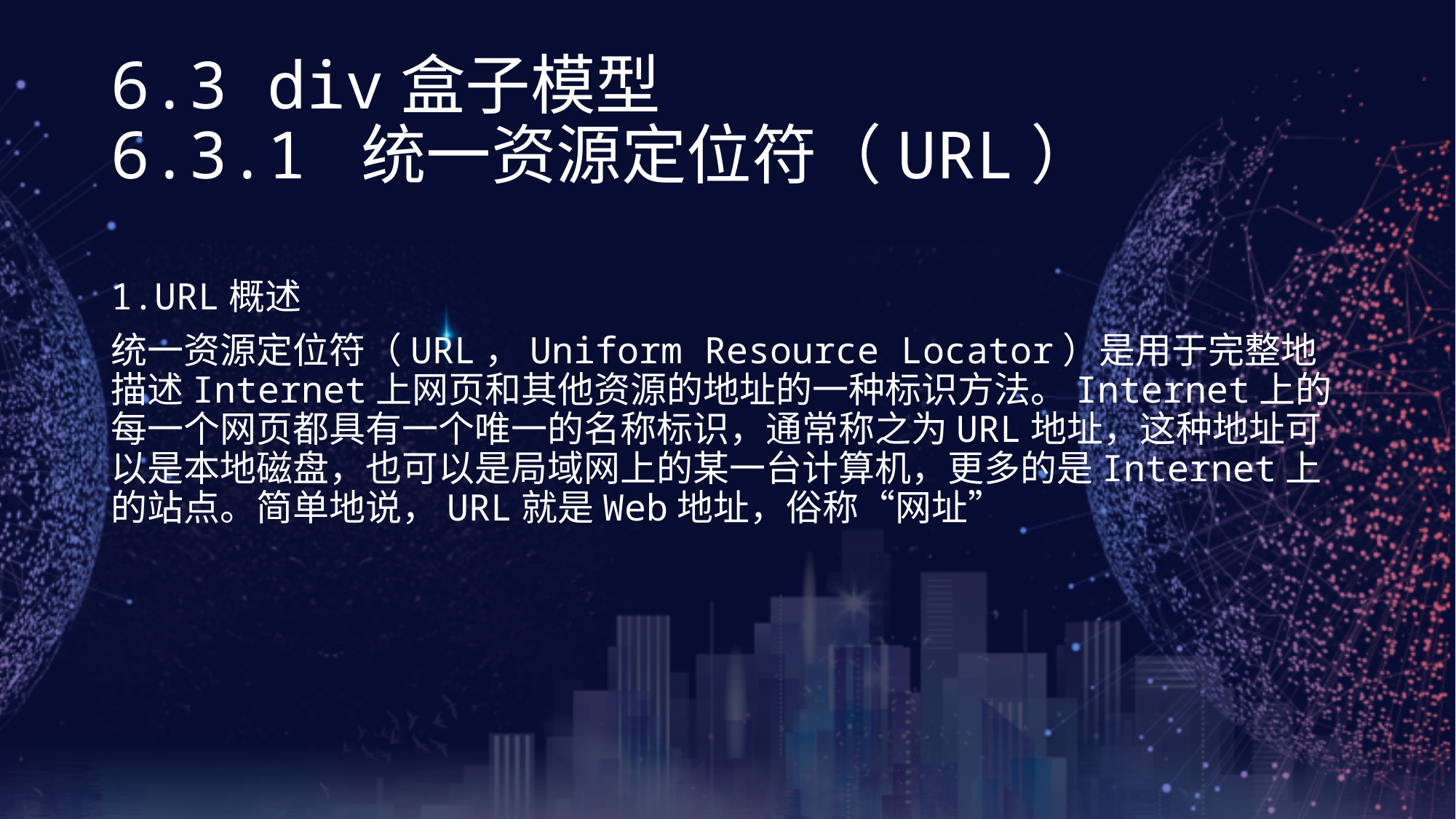

# 6.3 div盒子模型 6.3.1 统一资源定位符（URL）

1.URL概述
统一资源定位符（URL，Uniform Resource Locator）是用于完整地描述Internet上网页和其他资源的地址的一种标识方法。Internet上的每一个网页都具有一个唯一的名称标识，通常称之为URL地址，这种地址可以是本地磁盘，也可以是局域网上的某一台计算机，更多的是Internet上的站点。简单地说，URL就是Web地址，俗称“网址”